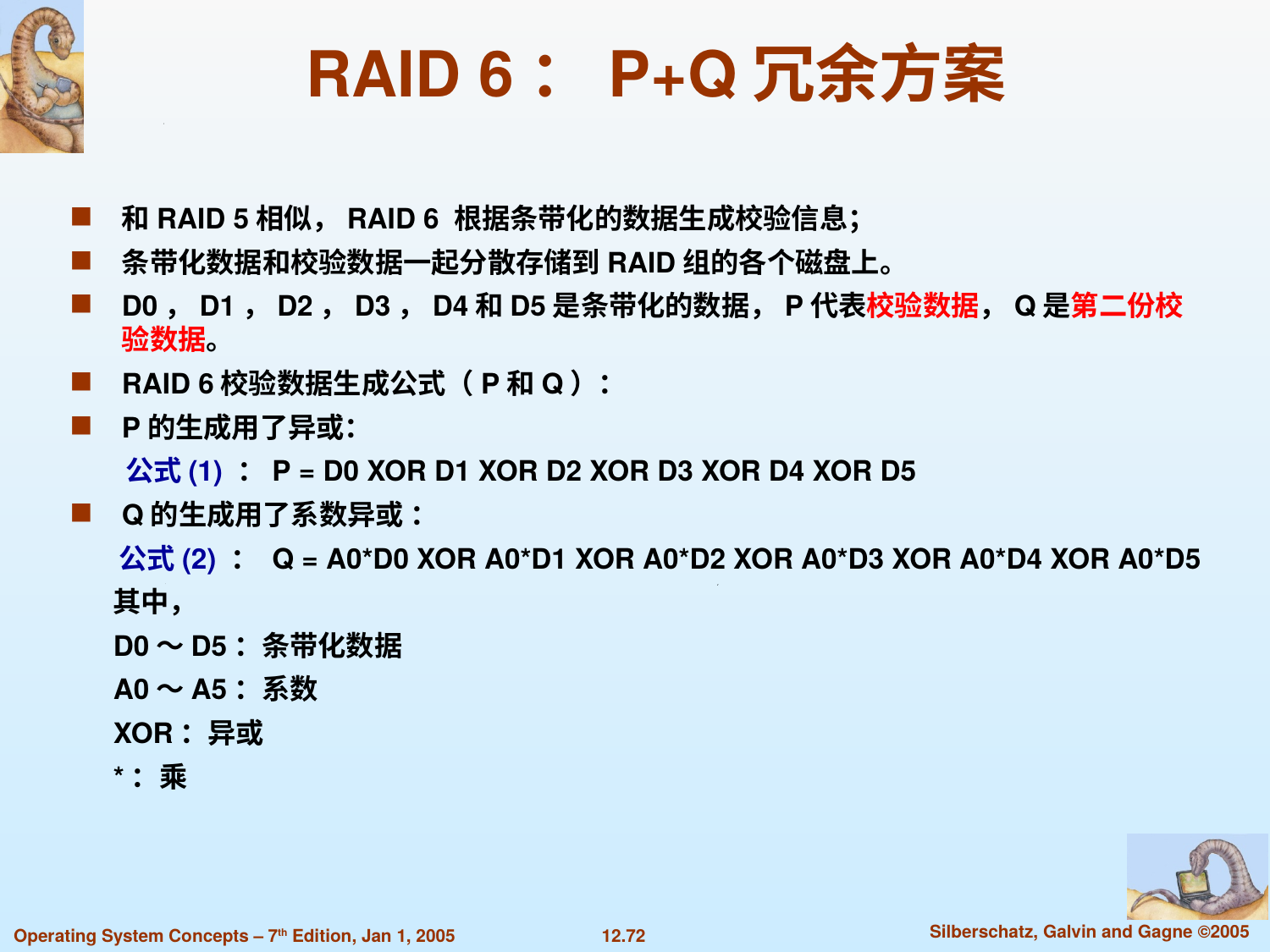

# RAID 6：P+Q冗余方案
和RAID 5相似，RAID 6 根据条带化的数据生成校验信息；
条带化数据和校验数据一起分散存储到RAID组的各个磁盘上。
D0，D1，D2，D3，D4和D5是条带化的数据，P代表校验数据，Q是第二份校验数据。
RAID 6校验数据生成公式（P和Q）：
P的生成用了异或：
       公式(1) ：P = D0 XOR D1 XOR D2 XOR D3 XOR D4 XOR D5
Q的生成用了系数异或 ：
      公式(2) ： Q = A0*D0 XOR A0*D1 XOR A0*D2 XOR A0*D3 XOR A0*D4 XOR A0*D5
     其中，
     D0～D5：条带化数据
     A0～A5：系数
     XOR：异或
     *：乘